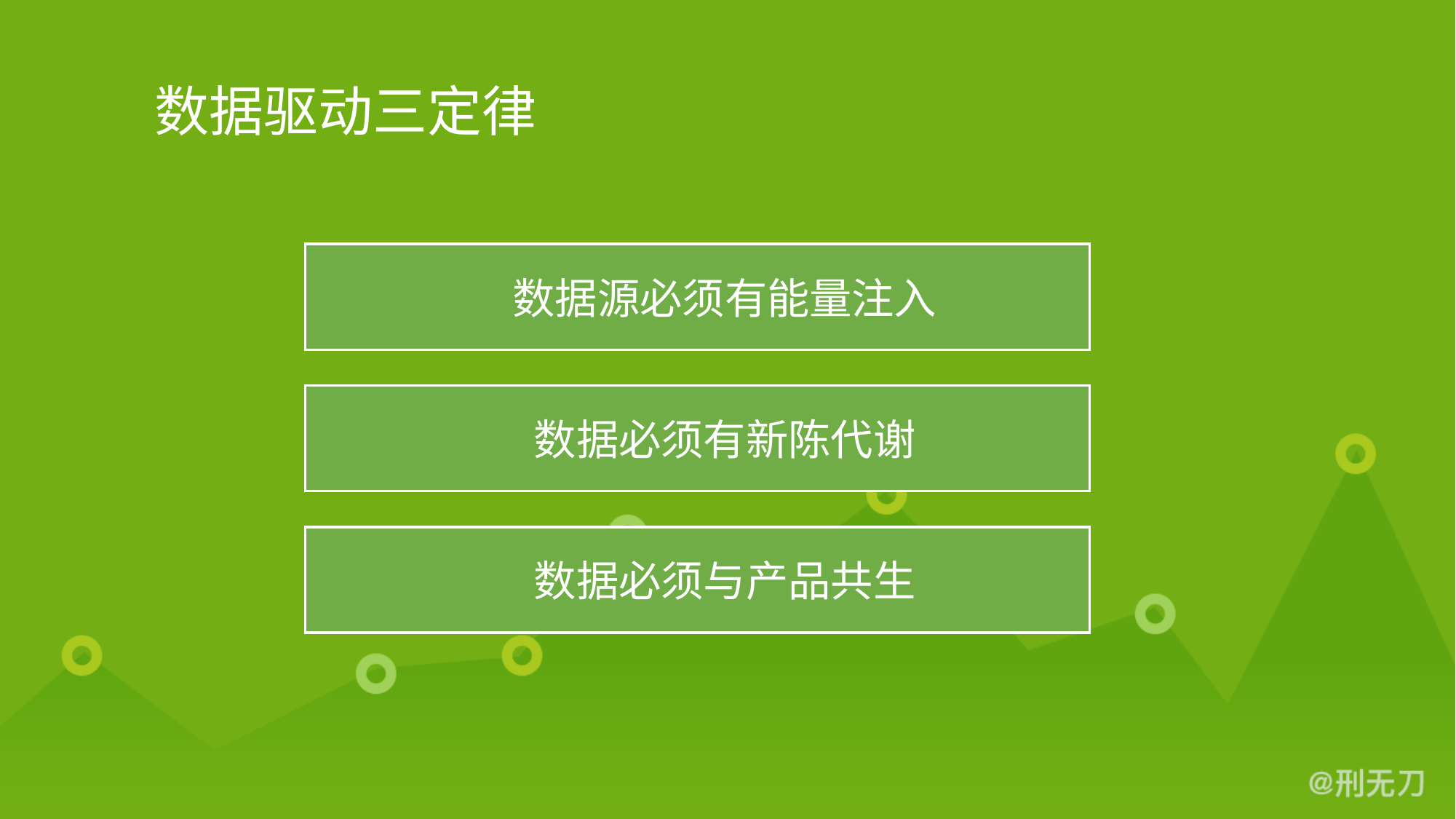

# 数据驱动三定律
数据源必须有能量注入
数据必须有新陈代谢
数据必须与产品共生